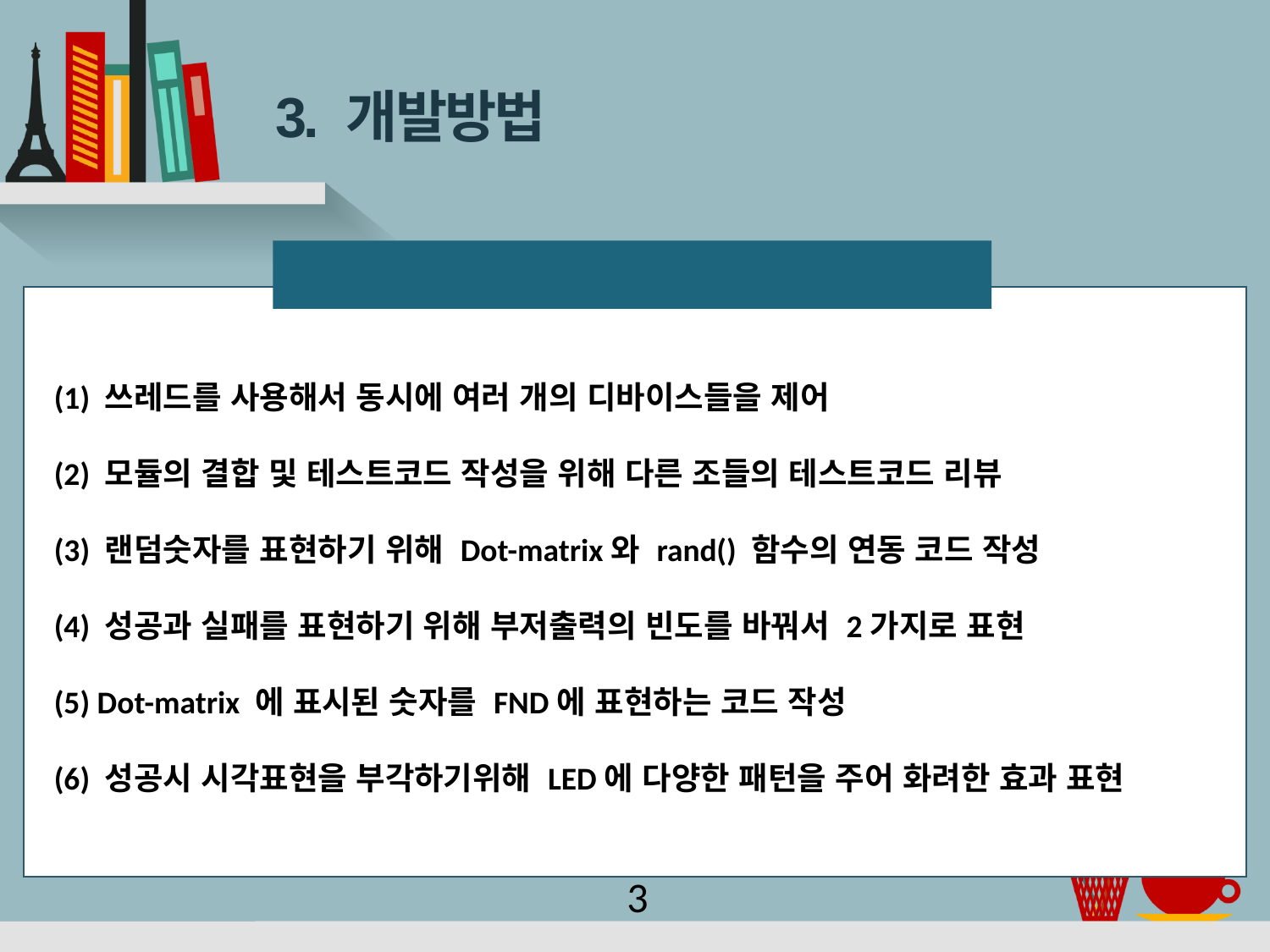

# 3. 개발방법
주요 개발 이슈 & 방법

(1) 쓰레드를 사용해서 동시에 여러 개의 디바이스들을 제어

(2) 모듈의 결합 및 테스트코드 작성을 위해 다른 조들의 테스트코드 리뷰

(3) 랜덤숫자를 표현하기 위해 Dot-matrix와 rand() 함수의 연동 코드 작성

(4) 성공과 실패를 표현하기 위해 부저출력의 빈도를 바꿔서 2가지로 표현

(5) Dot-matrix 에 표시된 숫자를 FND에 표현하는 코드 작성

(6) 성공시 시각표현을 부각하기위해 LED에 다양한 패턴을 주어 화려한 효과 표현

3